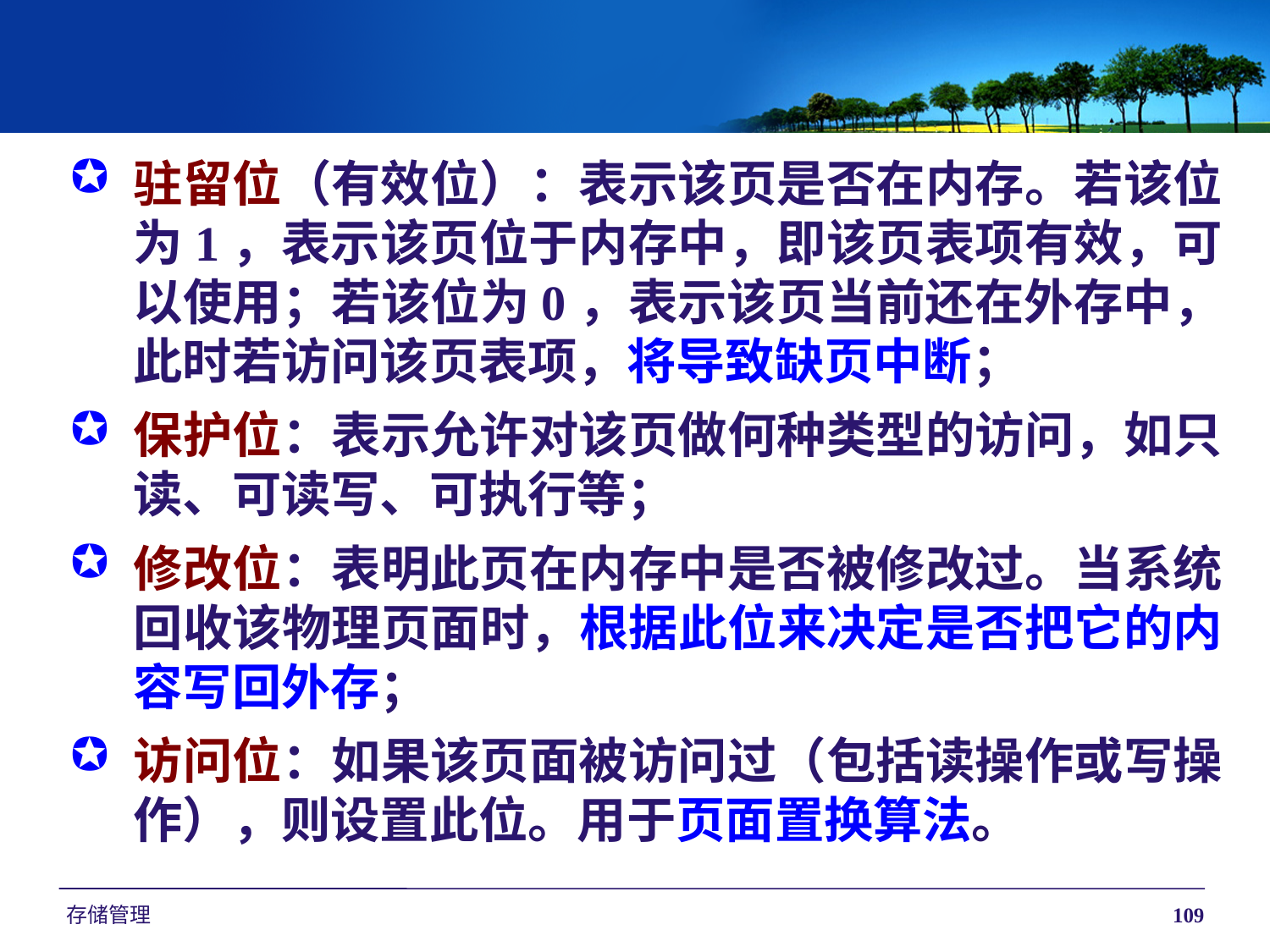

驻留位（有效位）：表示该页是否在内存。若该位为1，表示该页位于内存中，即该页表项有效，可以使用；若该位为0，表示该页当前还在外存中，此时若访问该页表项，将导致缺页中断；
保护位：表示允许对该页做何种类型的访问，如只读、可读写、可执行等；
修改位：表明此页在内存中是否被修改过。当系统回收该物理页面时，根据此位来决定是否把它的内容写回外存；
访问位：如果该页面被访问过（包括读操作或写操作），则设置此位。用于页面置换算法。
存储管理
109